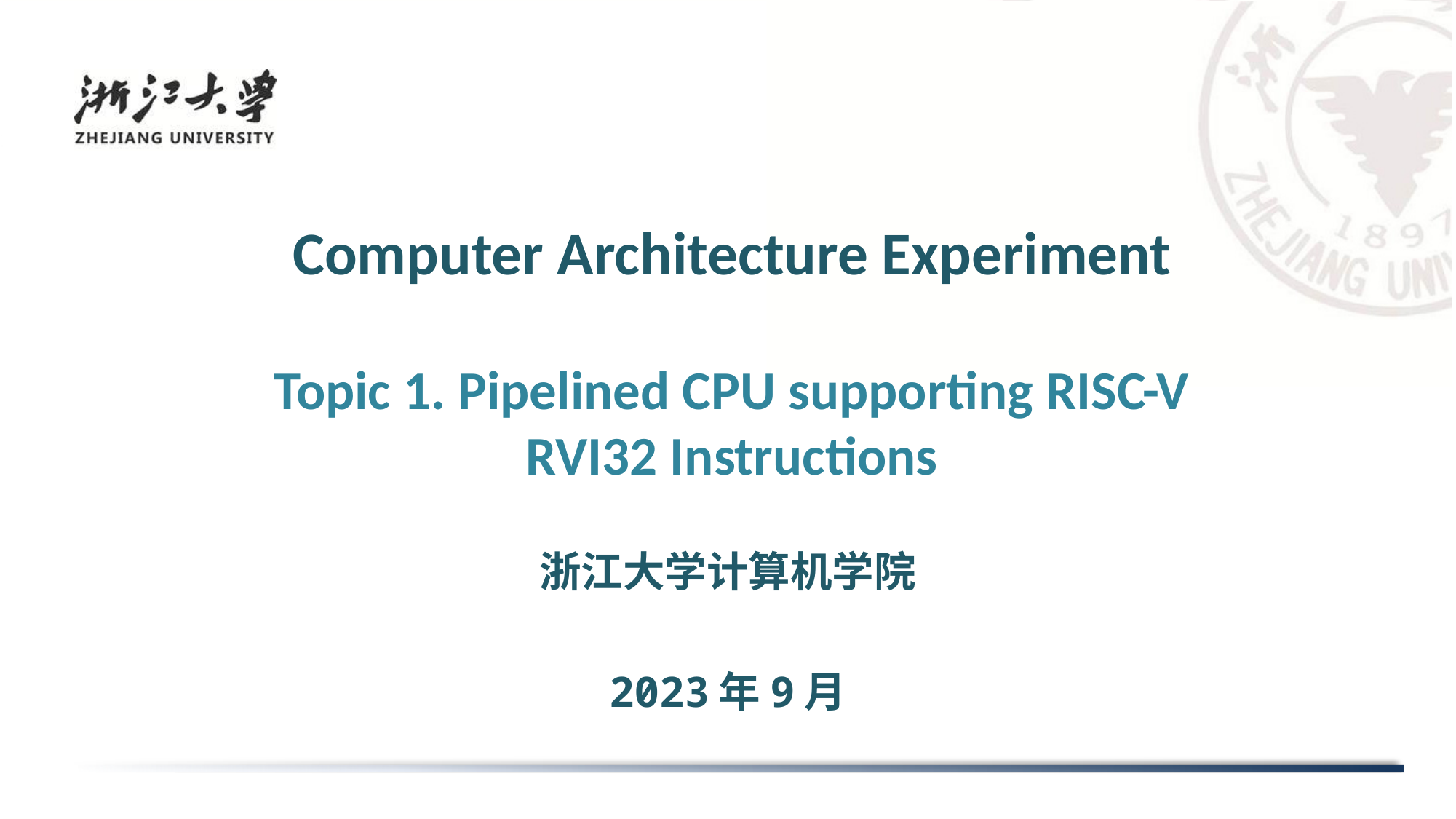

# Computer Architecture Experiment
Topic 1. Pipelined CPU supporting RISC-V
RVI32 Instructions
浙江大学计算机学院

2023年9月